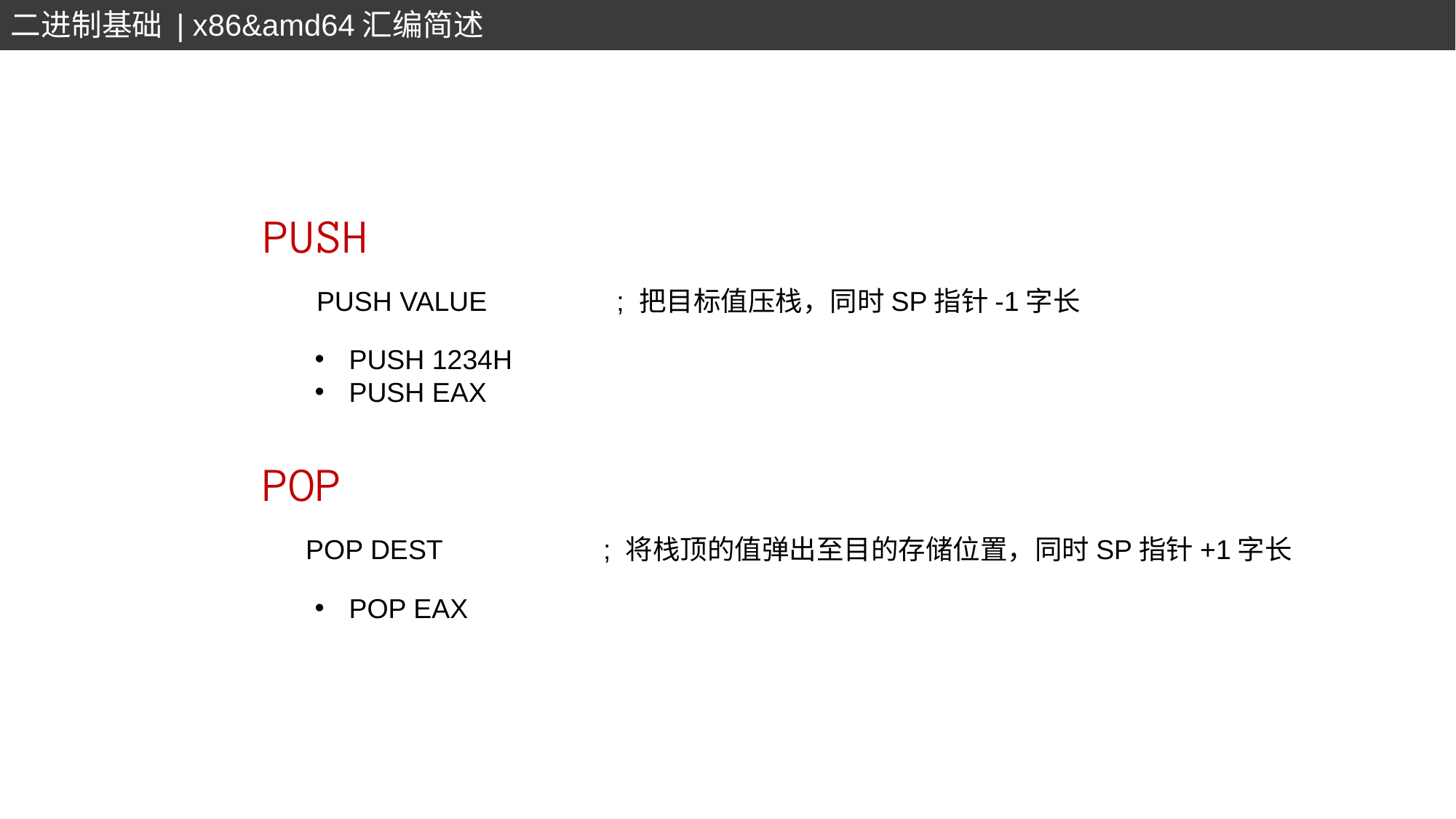

二进制基础 | x86&amd64汇编简述
PUSH
PUSH VALUE                 ; 把目标值压栈，同时SP指针-1字长
PUSH 1234H
PUSH EAX
POP
POP DEST                     ; 将栈顶的值弹出至目的存储位置，同时SP指针+1字长
POP EAX